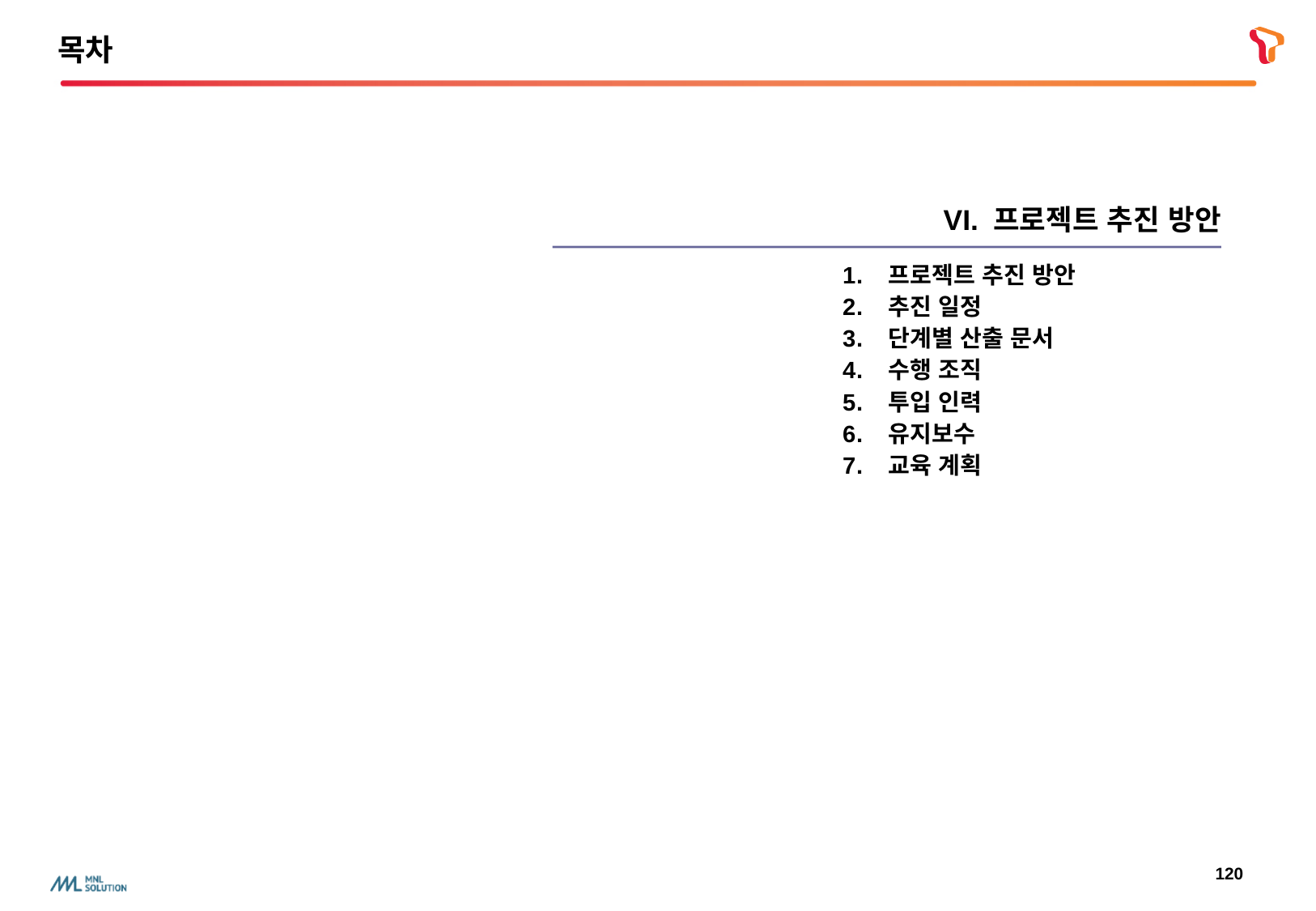

목차
VI. 프로젝트 추진 방안

| 프로젝트 추진 방안 추진 일정 단계별 산출 문서 수행 조직 투입 인력 유지보수 교육 계획 |
| --- |